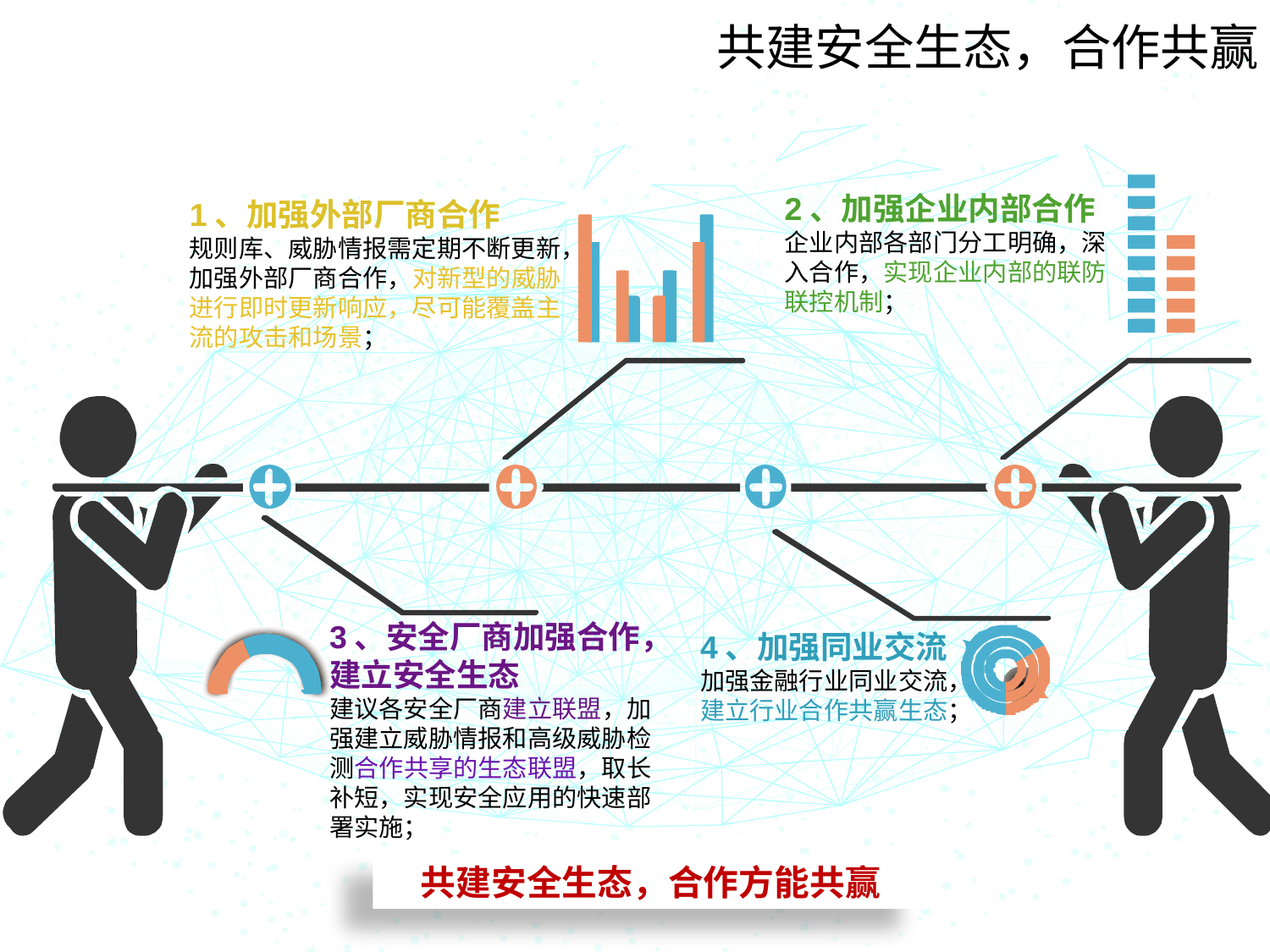

# 共建安全生态，合作共赢

2、加强企业内部合作
企业内部各部门分工明确，深入合作，实现企业内部的联防联控机制；
1、加强外部厂商合作
规则库、威胁情报需定期不断更新，加强外部厂商合作，对新型的威胁进行即时更新响应，尽可能覆盖主流的攻击和场景；

3、安全厂商加强合作，建立安全生态
建议各安全厂商建立联盟，加强建立威胁情报和高级威胁检测合作共享的生态联盟，取长补短，实现安全应用的快速部署实施；
4、加强同业交流
加强金融行业同业交流，
建立行业合作共赢生态；

共建安全生态，合作方能共赢